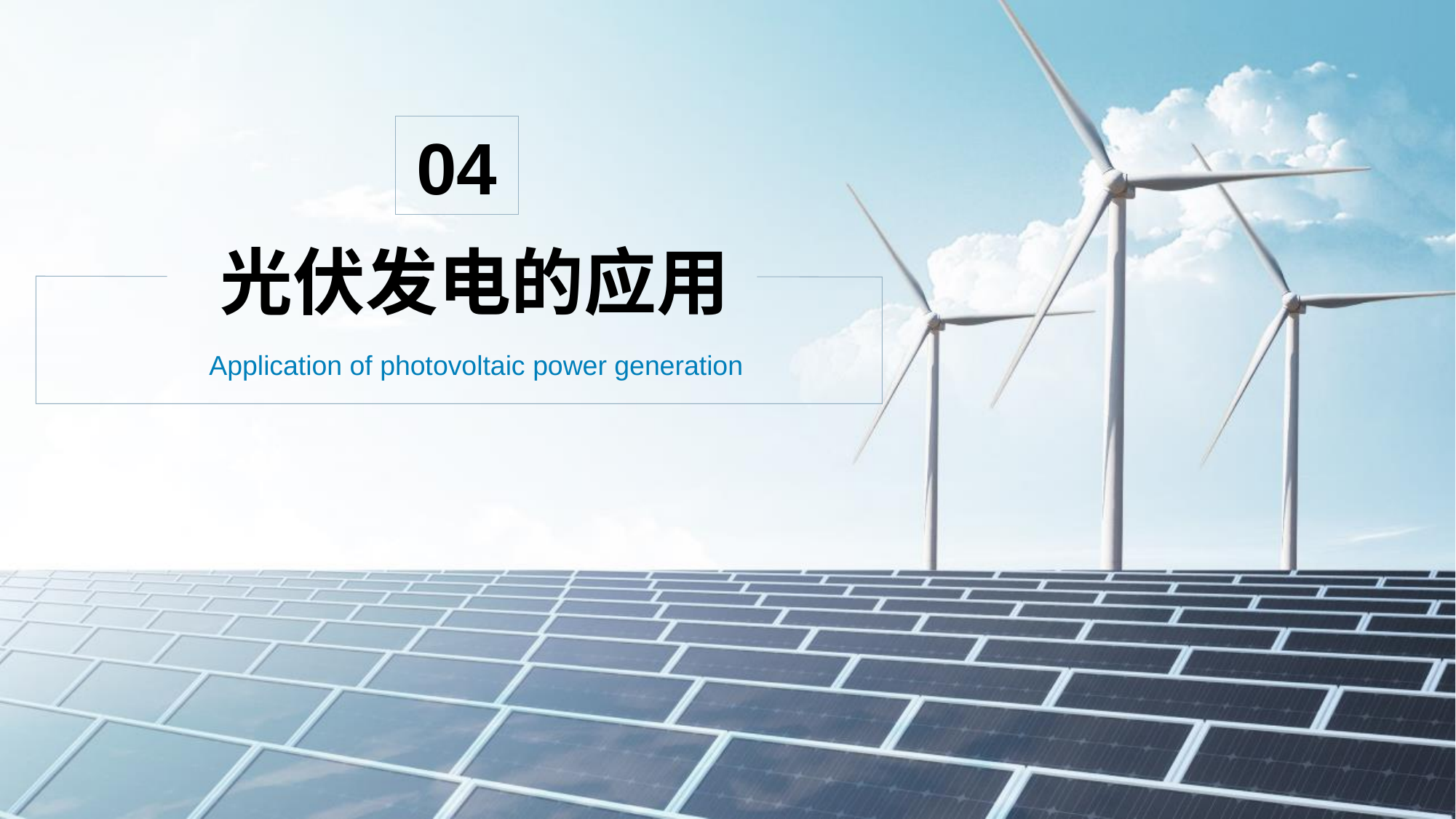

04
光伏发电的应用

Application of photovoltaic power generation